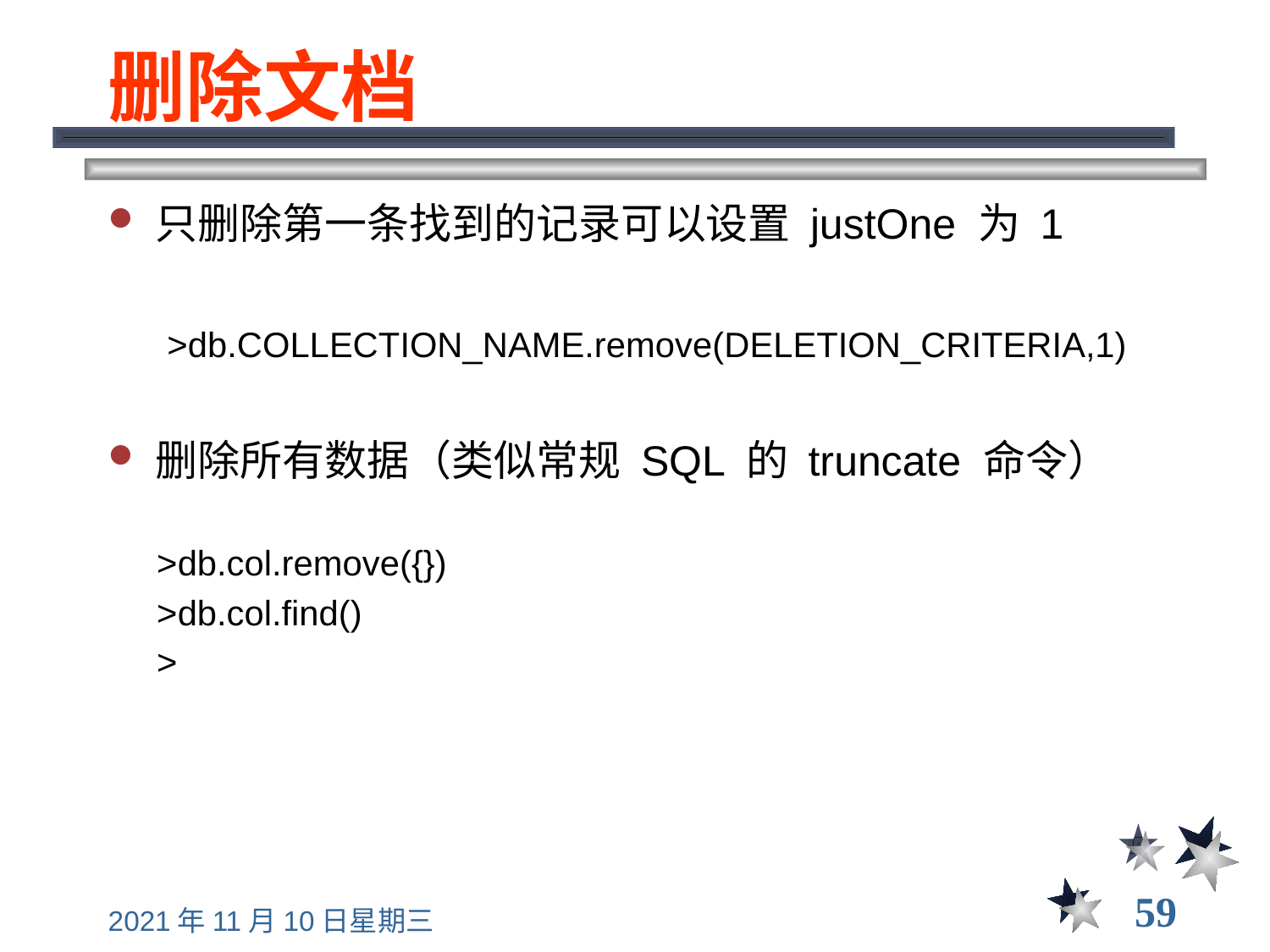

# 删除文档
只删除第一条找到的记录可以设置 justOne 为 1

     >db.COLLECTION_NAME.remove(DELETION_CRITERIA,1)

删除所有数据（类似常规 SQL 的 truncate 命令）

     >db.col.remove({})
     >db.col.find()
     >

59
2021年11月10日星期三
大数据管理----前言